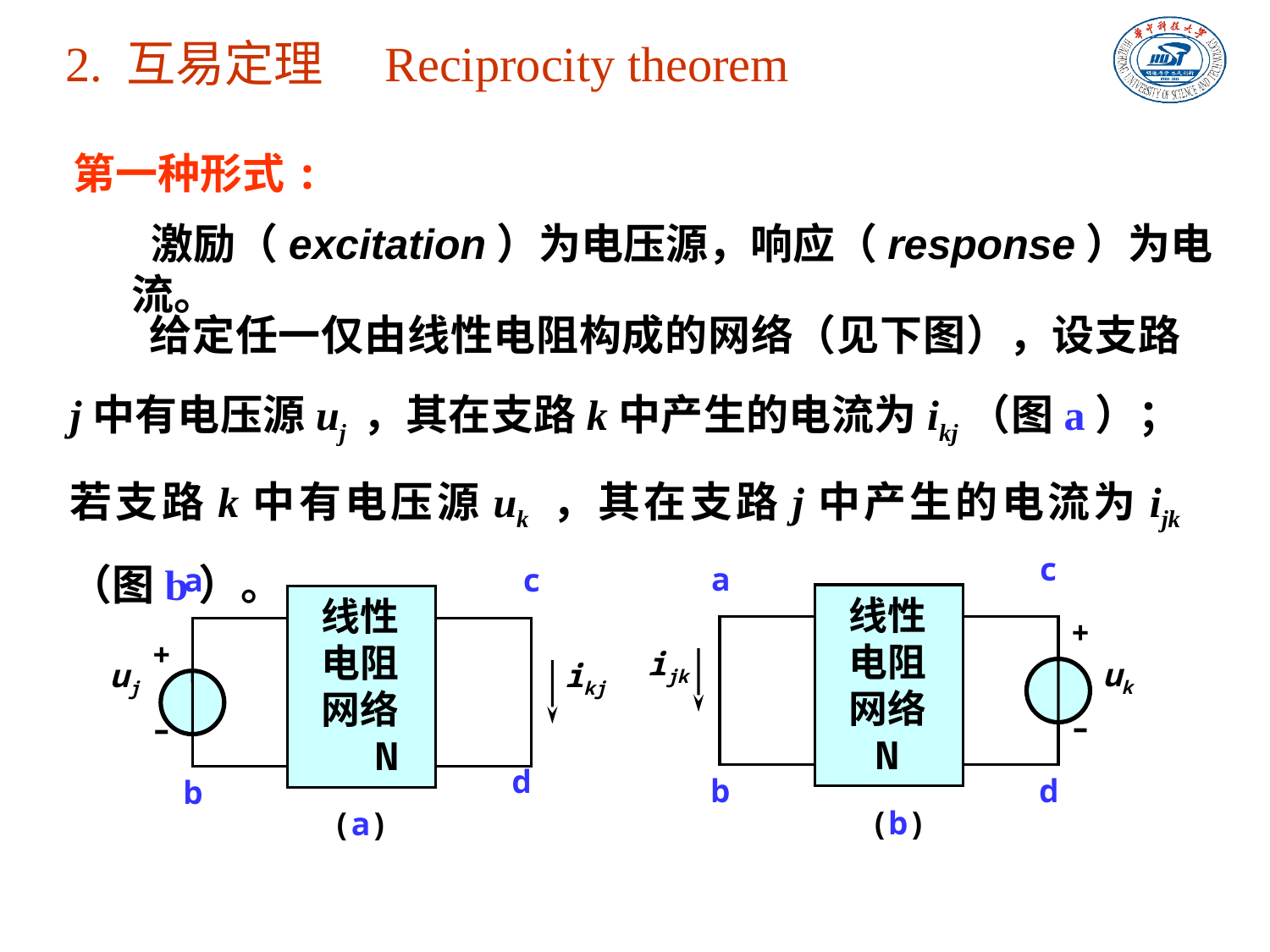

2. 互易定理　Reciprocity theorem
第一种形式:
 激励（excitation）为电压源，响应（response）为电流。
给定任一仅由线性电阻构成的网络（见下图），设支路 j中有电压源uj ，其在支路k中产生的电流为ikj（图a）； 若支路k中有电压源uk ，其在支路j中产生的电流为ijk （图b）。
c
a

线性电阻网络    N
+

ijk

uk

–
b
d
(b)
a
c

线性电阻网络       N

+
uj
ikj

–
d
b
(a)